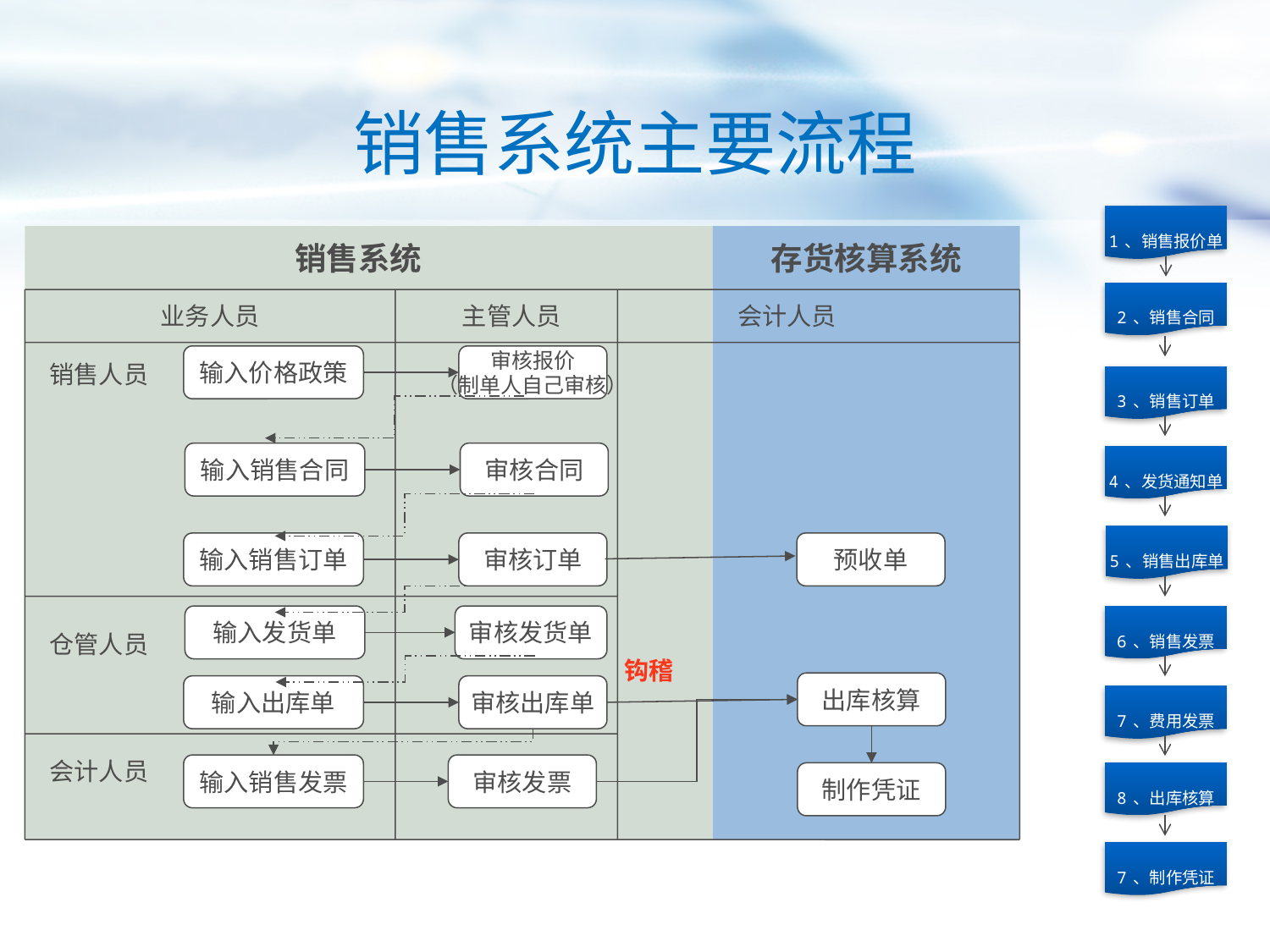

# 销售系统主要流程
1、销售报价单

销售系统

存货核算系统
2、销售合同

业务人员
主管人员
会计人员

输入价格政策
审核报价
（制单人自己审核）
销售人员
3、销售订单
输入销售合同
审核合同
4、发货通知单
5、销售出库单
输入销售订单
审核订单
预收单

6、销售发票
输入发货单
审核发货单
仓管人员
钩稽
出库核算
输入出库单
审核出库单
7、费用发票

会计人员
输入销售发票
审核发票
8、出库核算
制作凭证

7、制作凭证